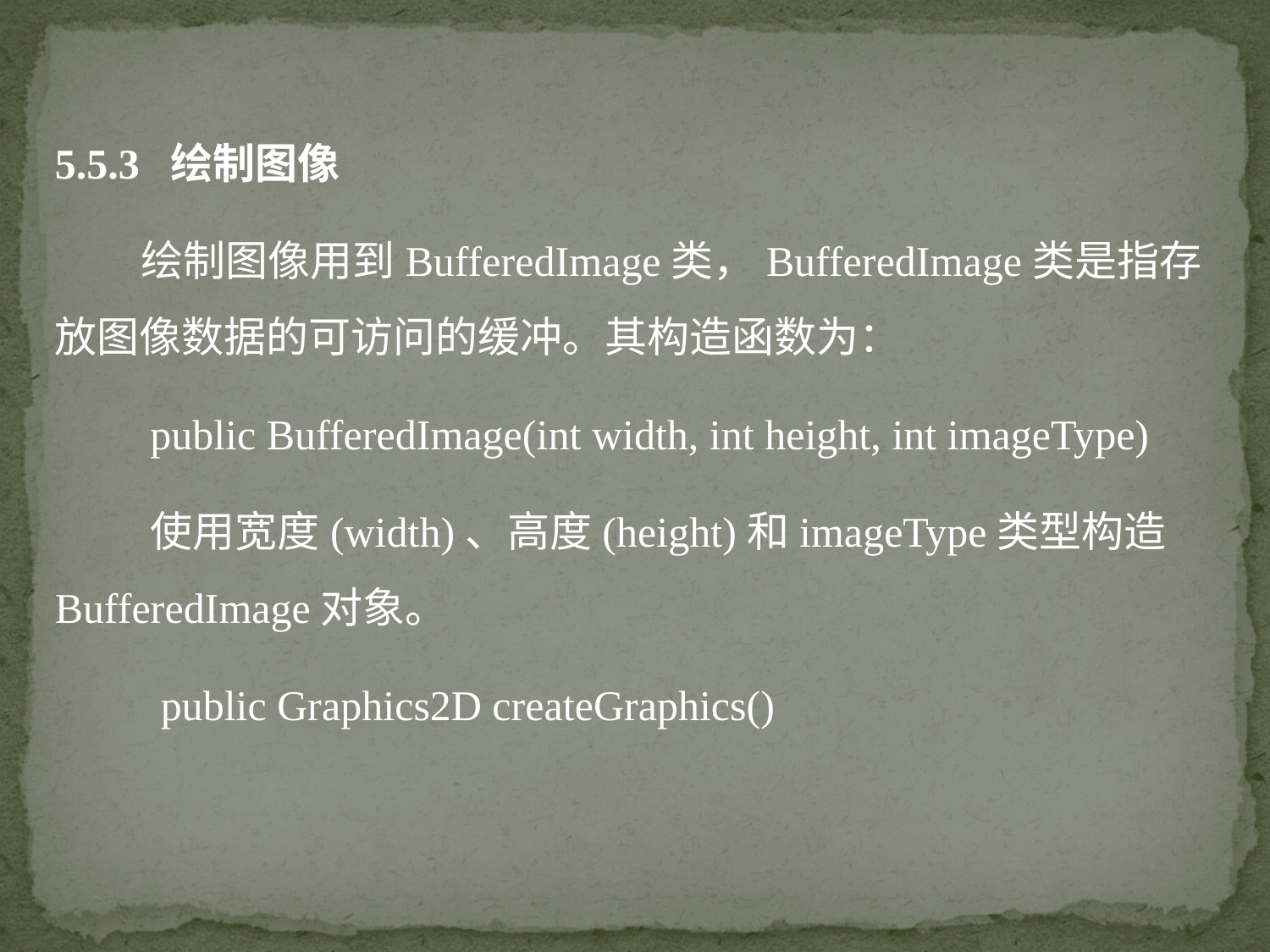

5.5.3  绘制图像
        绘制图像用到BufferedImage类，BufferedImage类是指存放图像数据的可访问的缓冲。其构造函数为：
         public BufferedImage(int width, int height, int imageType)
         使用宽度(width)、高度(height)和imageType类型构造BufferedImage对象。
          public Graphics2D createGraphics()